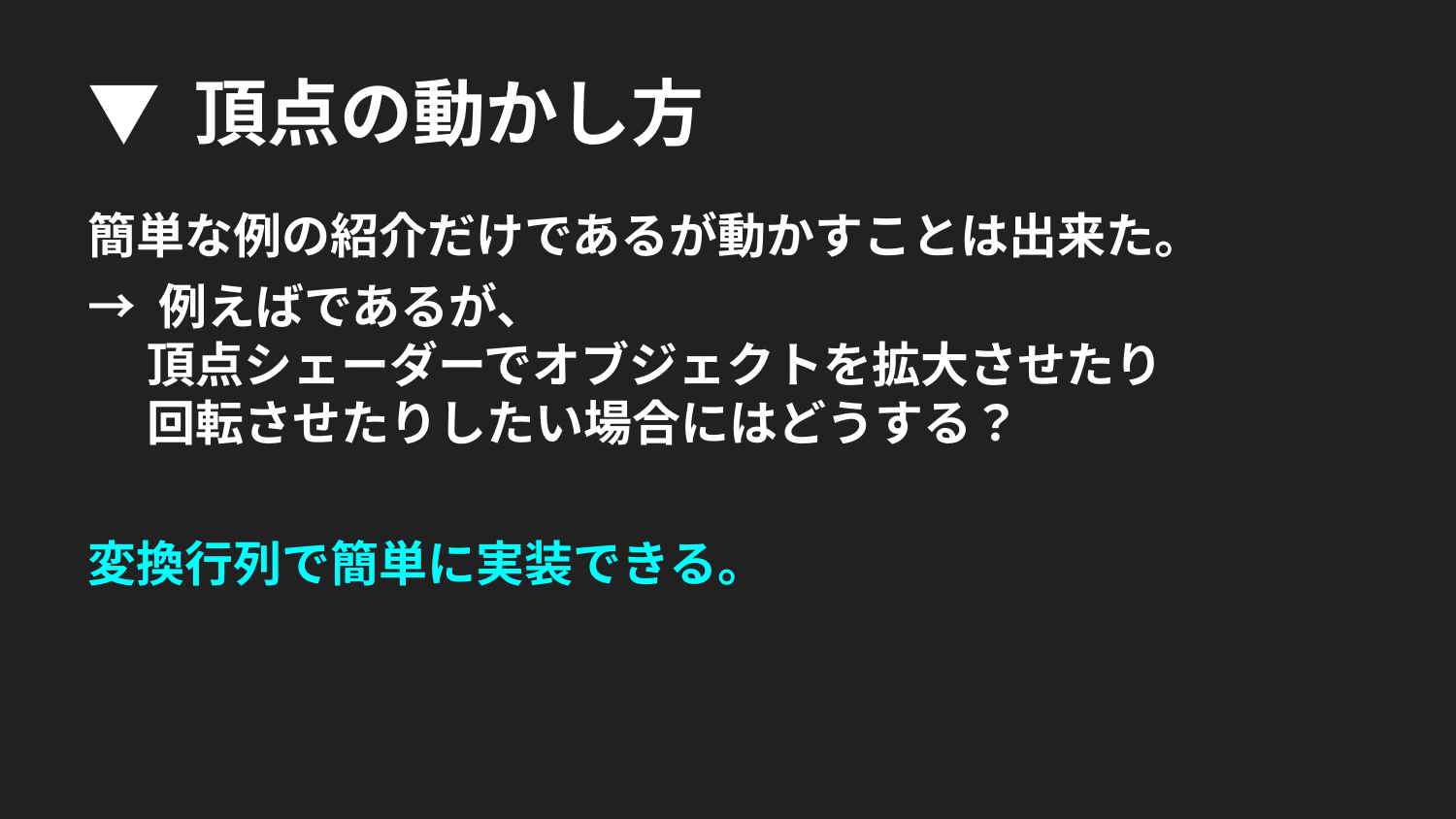

▼ 頂点の動かし方
簡単な例の紹介だけであるが動かすことは出来た。
→ 例えばであるが、
　 頂点シェーダーでオブジェクトを拡大させたり
　 回転させたりしたい場合にはどうする？

変換行列で簡単に実装できる。